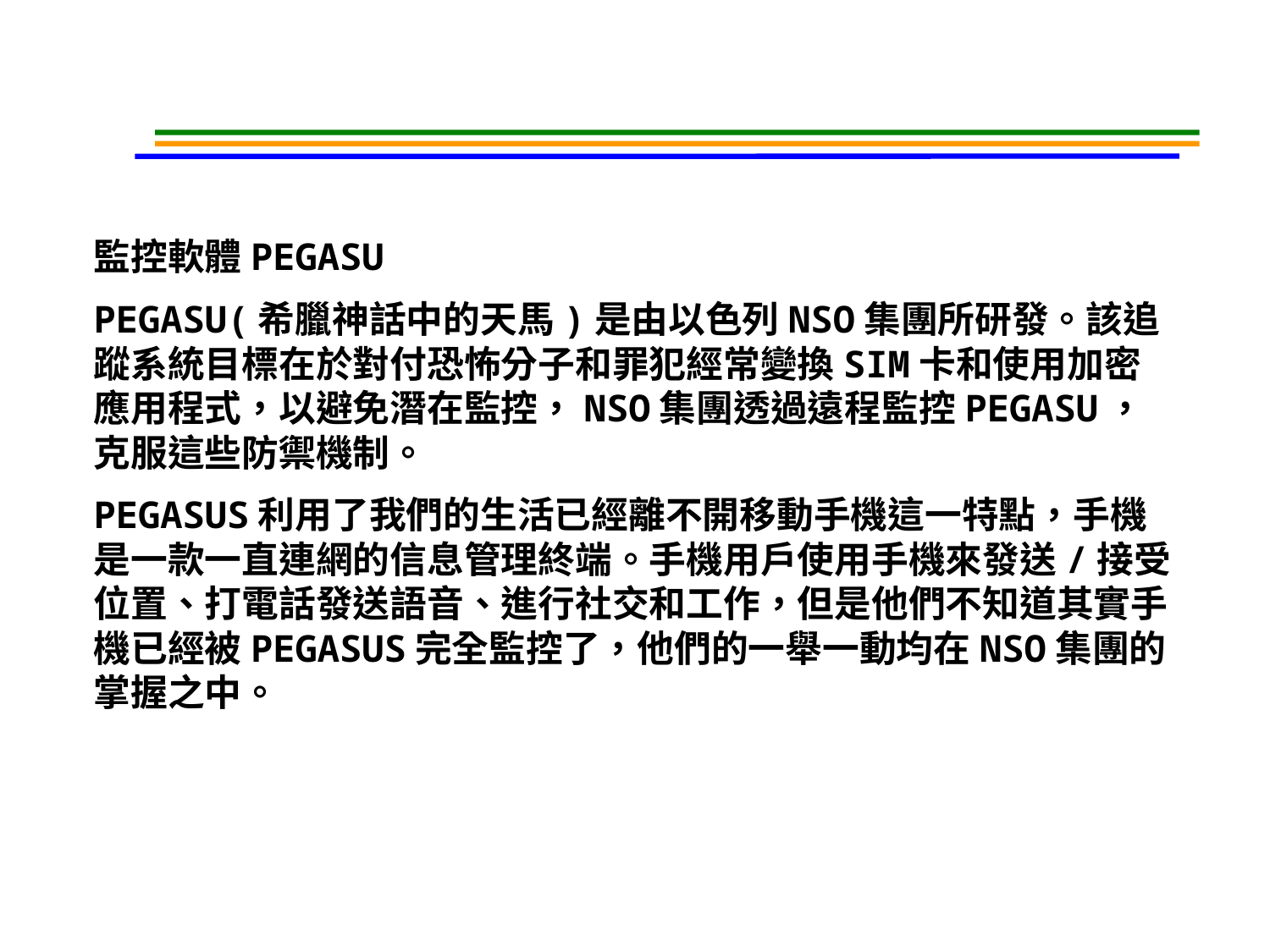

監控軟體Pegasu
Pegasu(希臘神話中的天馬)是由以色列NSO集團所研發。該追蹤系統目標在於對付恐怖分子和罪犯經常變換SIM卡和使用加密應用程式，以避免潛在監控，NSO集團透過遠程監控Pegasu，克服這些防禦機制。
Pegasus利用了我們的生活已經離不開移動手機這一特點，手機是一款一直連網的信息管理終端。手機用戶使用手機來發送/接受位置、打電話發送語音、進行社交和工作，但是他們不知道其實手機已經被Pegasus完全監控了，他們的一舉一動均在NSO集團的掌握之中。